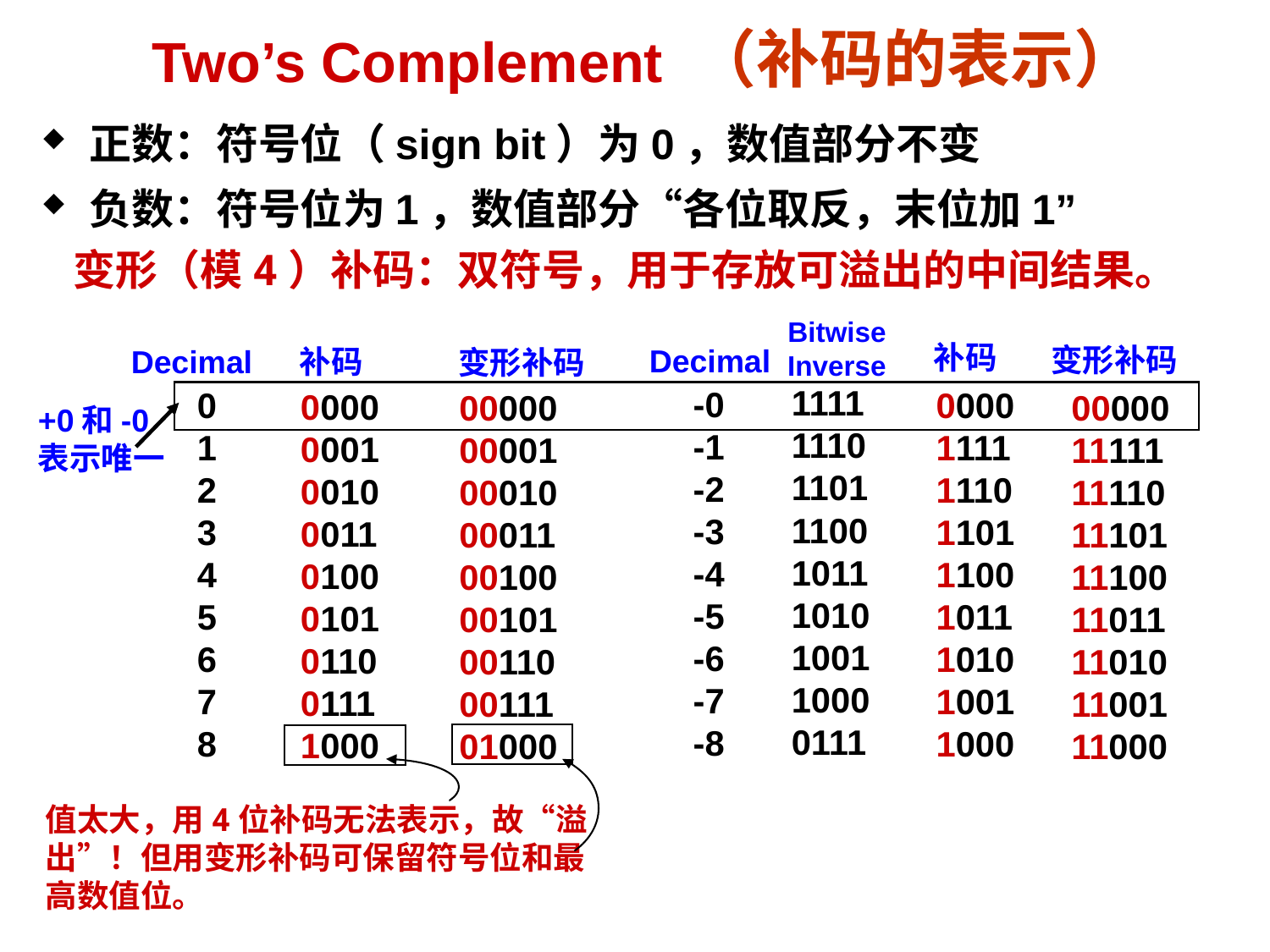

# Two’s Complement （补码的表示）
正数：符号位（sign bit）为0，数值部分不变
负数：符号位为1，数值部分“各位取反，末位加1”
变形（模4）补码：双符号，用于存放可溢出的中间结果。
Bitwise
Inverse
1111
1110
1101
1100
1011
1010
1001
1000
0111
 补码
0000
1111
1110
1101
1100
1011
1010
1001
1000
变形补码
00000
11111
11110
11101
11100
11011
11010
11001
11000
Decimal
-0
-1
-2
-3
-4
-5
-6
-7
-8
Decimal
01
2
3
4
5
6
7
8
补码
0000
0001
0010
0011
0100
0101
0110
0111
1000
变形补码
00000
00001
00010
00011
00100
00101
00110
00111
01000

+0和-0表示唯一

值太大，用4位补码无法表示，故“溢出”！但用变形补码可保留符号位和最高数值位。